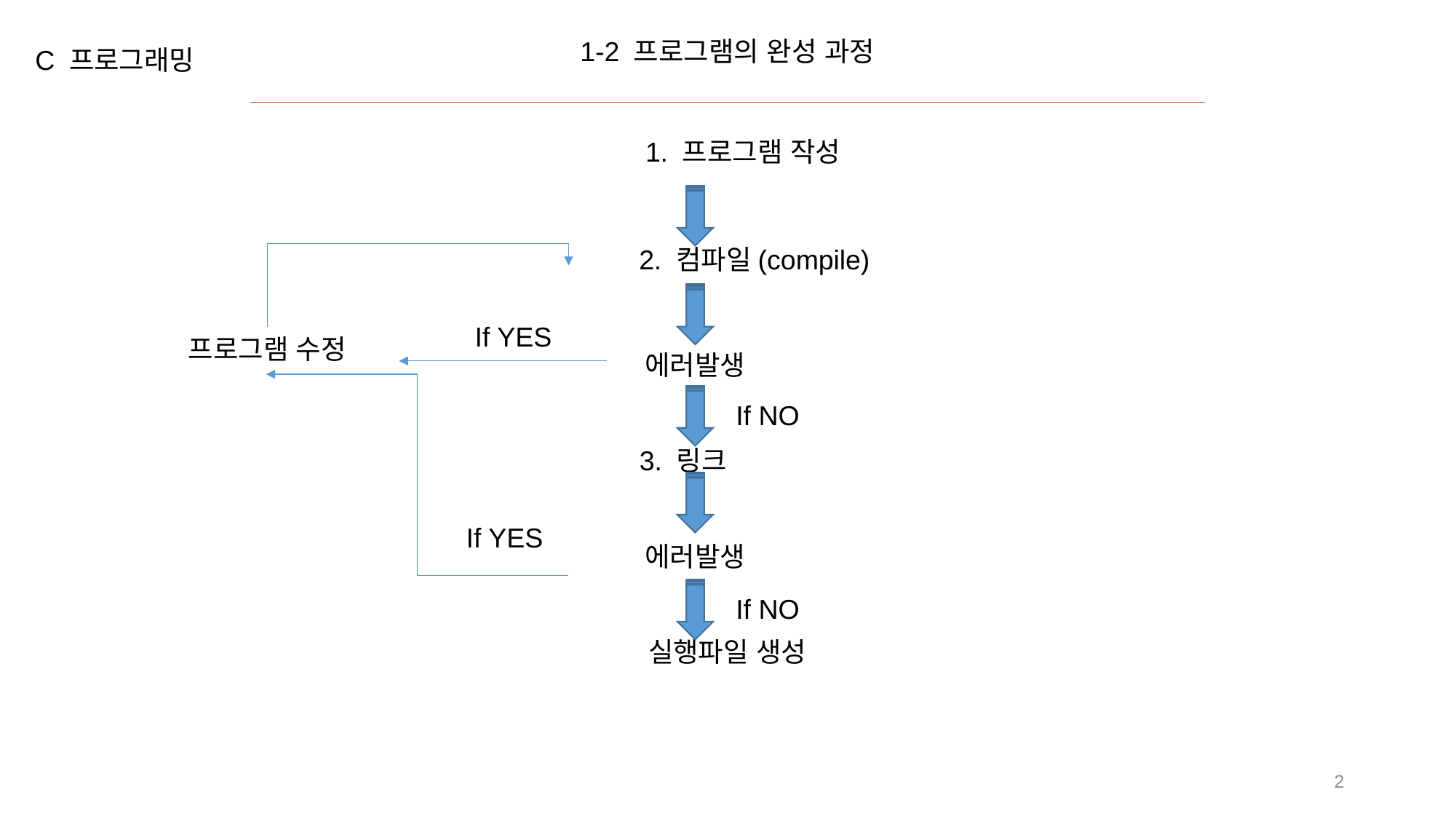

1-2 프로그램의 완성 과정
C 프로그래밍
1. 프로그램 작성

2. 컴파일(compile)

If YES
프로그램 수정
에러발생
If NO

3. 링크

If YES
에러발생
If NO

실행파일 생성
2